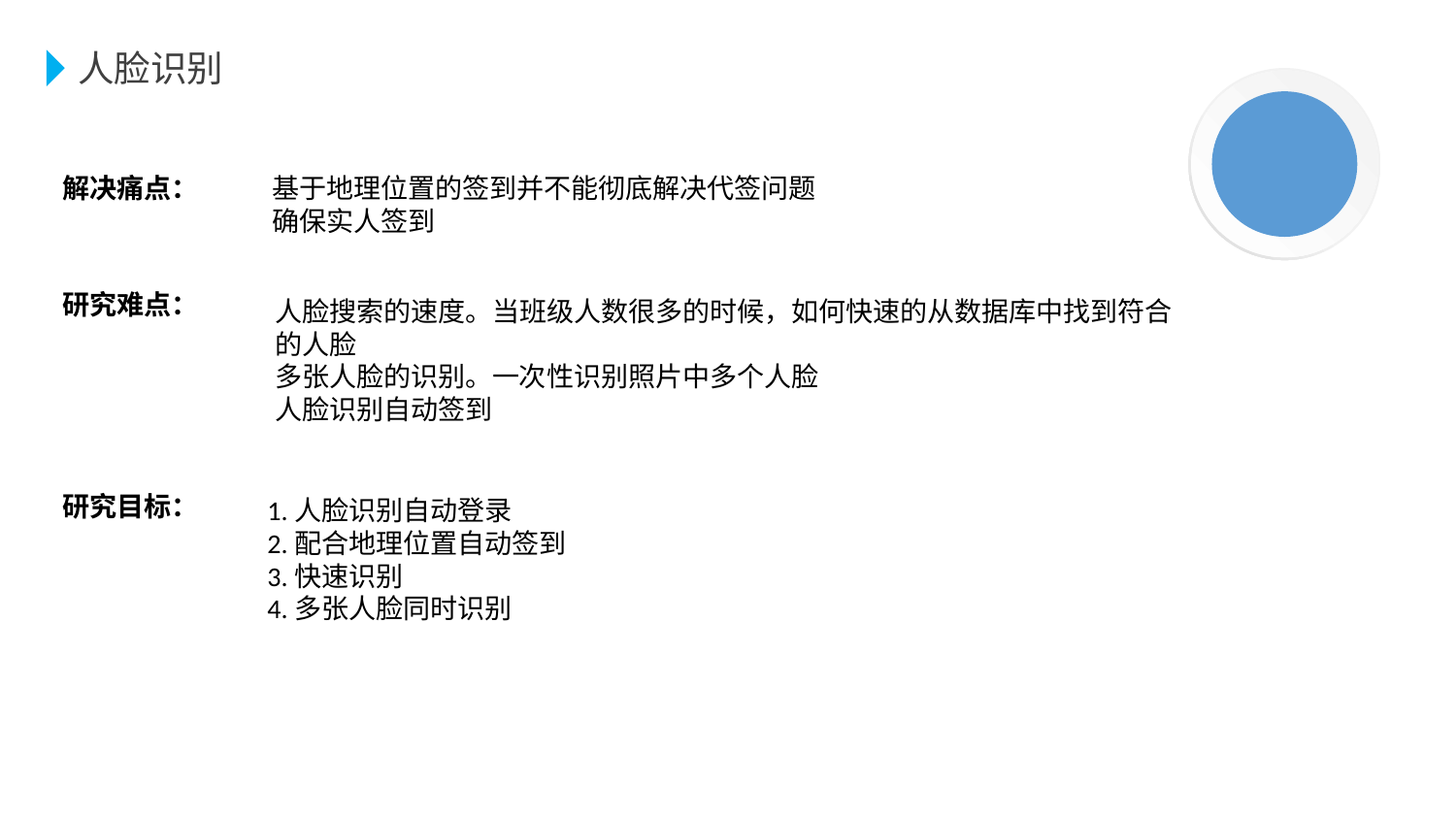

人脸识别

基于地理位置的签到并不能彻底解决代签问题
确保实人签到
解决痛点：
研究难点：
人脸搜索的速度。当班级人数很多的时候，如何快速的从数据库中找到符合
的人脸
多张人脸的识别。一次性识别照片中多个人脸
人脸识别自动签到
研究目标：
1.人脸识别自动登录
2.配合地理位置自动签到
3.快速识别
4.多张人脸同时识别